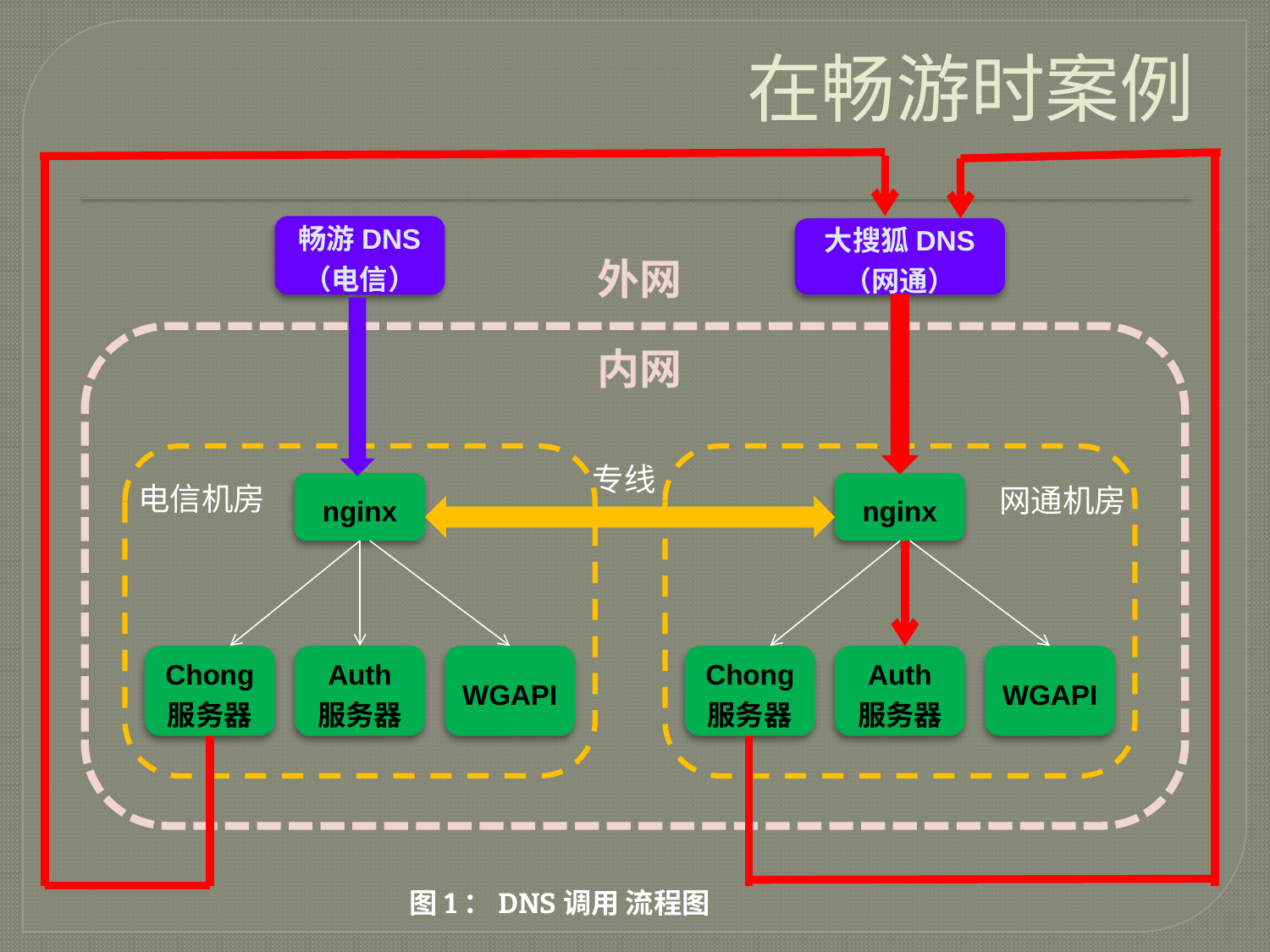

# 在畅游时案例
畅游DNS
（电信）
大搜狐DNS
（网通）
外网

内网

专线
电信机房
nginx
nginx
网通机房

WGAPI
WGAPI
Chong
服务器
Auth
服务器
Chong
服务器
Auth
服务器
图1：DNS调用 流程图